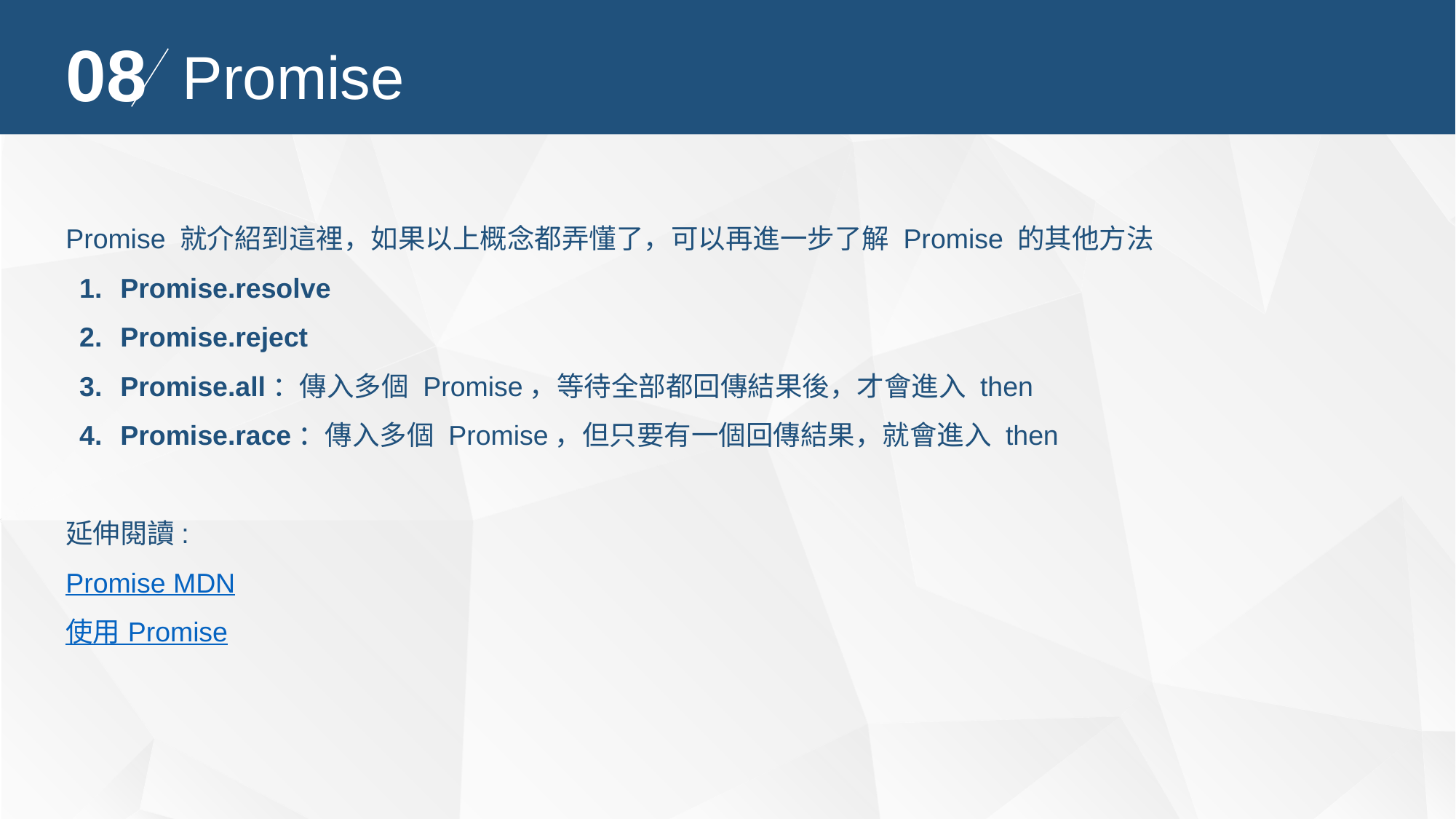

08
Promise
Promise 就介紹到這裡，如果以上概念都弄懂了，可以再進一步了解 Promise 的其他方法
Promise.resolve
Promise.reject
Promise.all：傳入多個 Promise，等待全部都回傳結果後，才會進入 then
Promise.race：傳入多個 Promise，但只要有一個回傳結果，就會進入 then

延伸閱讀:
Promise MDN
使用 Promise